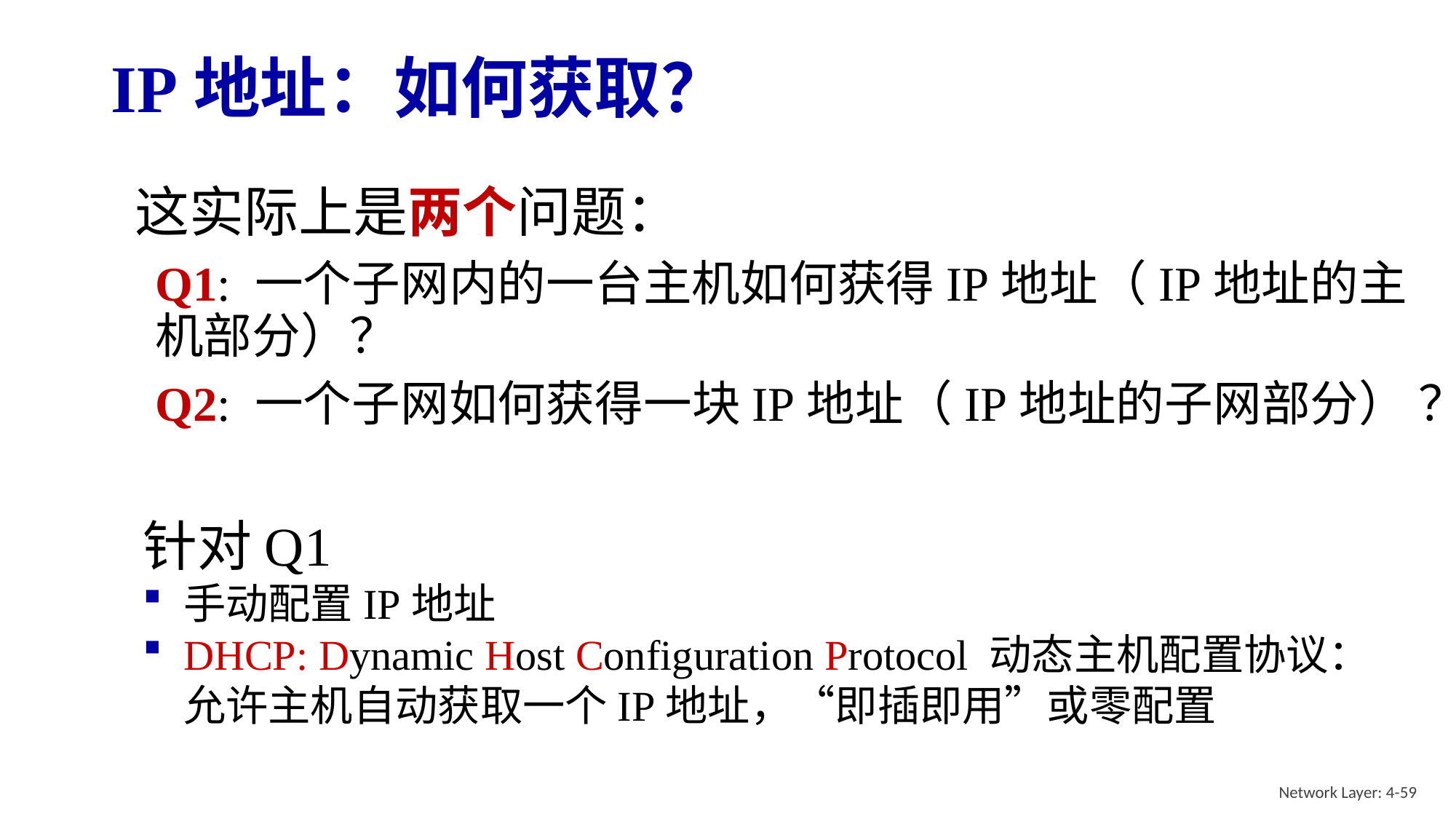

# IP地址：如何获取？
这实际上是两个问题：
Q1: 一个子网内的一台主机如何获得IP地址（IP地址的主机部分）？
Q2: 一个子网如何获得一块IP地址（IP地址的子网部分） ？
针对Q1
手动配置IP地址
DHCP: Dynamic Host Configuration Protocol 动态主机配置协议：允许主机自动获取一个IP地址，“即插即用”或零配置
Network Layer: 4-59